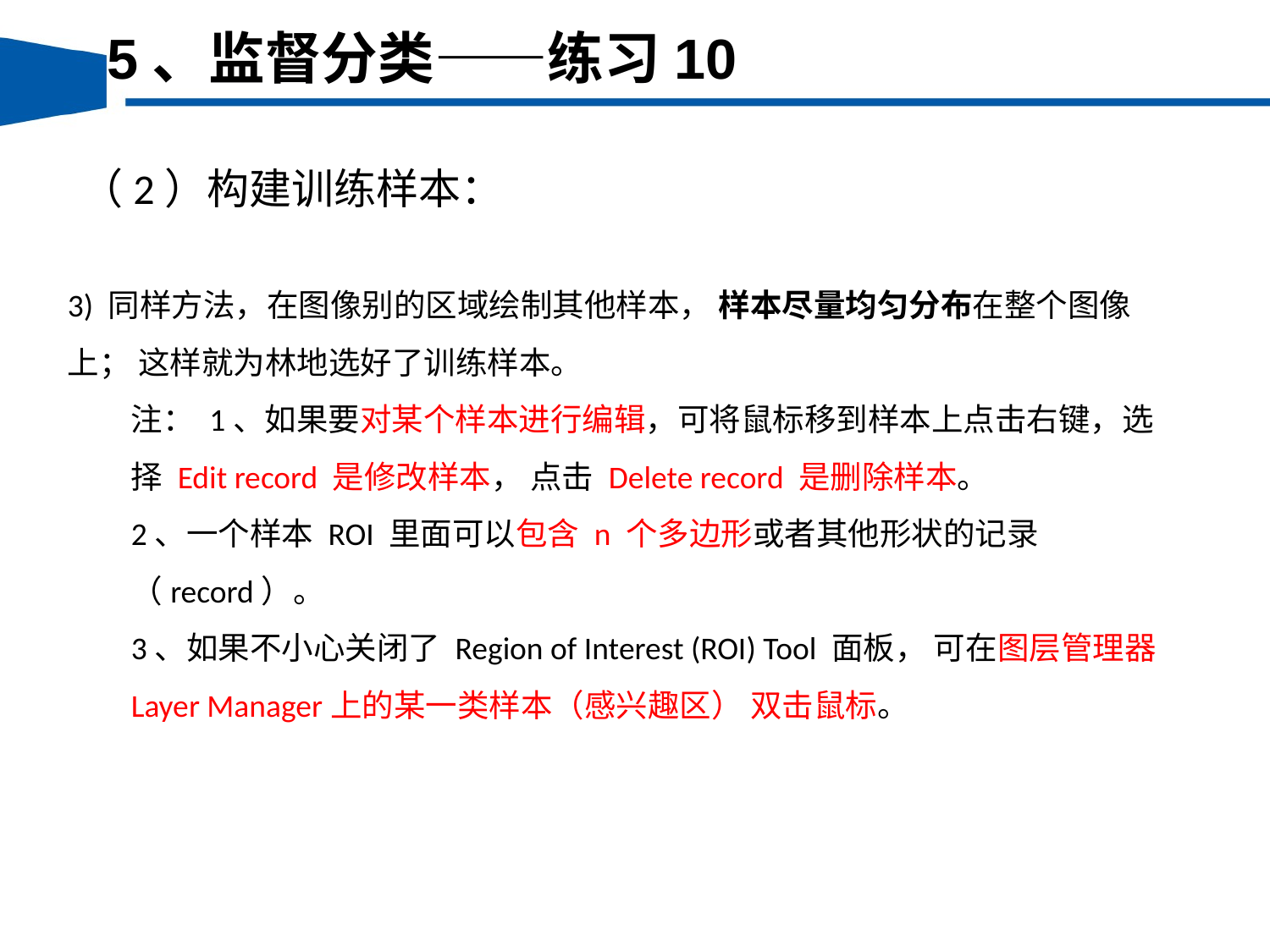

5、监督分类——练习10
（2）构建训练样本：

3) 同样方法，在图像别的区域绘制其他样本， 样本尽量均匀分布在整个图像上； 这样就为林地选好了训练样本。
注： 1、如果要对某个样本进行编辑，可将鼠标移到样本上点击右键，选择 Edit record 是修改样本， 点击 Delete record 是删除样本。
2、一个样本 ROI 里面可以包含 n 个多边形或者其他形状的记录（record）。
3、如果不小心关闭了 Region of Interest (ROI) Tool 面板， 可在图层管理器 Layer Manager上的某一类样本（感兴趣区） 双击鼠标。